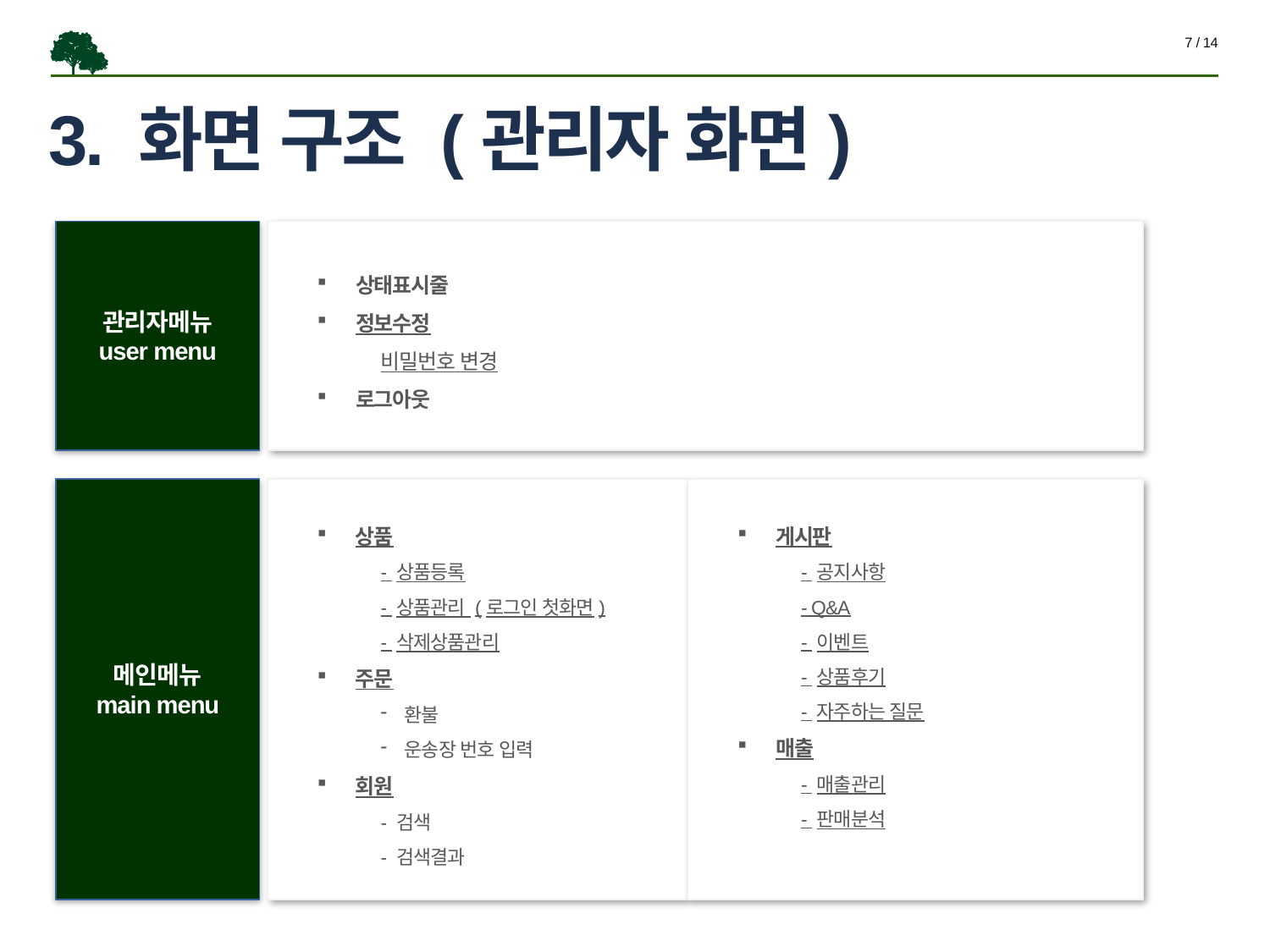

7 / 14
# 3. 화면 구조 (관리자 화면)
관리자메뉴
user menu
상태표시줄
정보수정
비밀번호 변경
로그아웃
메인메뉴
main menu
상품
- 상품등록
- 상품관리 (로그인 첫화면)
- 삭제상품관리
주문
환불
운송장 번호 입력
회원
- 검색
- 검색결과
게시판
- 공지사항
- Q&A
- 이벤트
- 상품후기
- 자주하는 질문
매출
- 매출관리
- 판매분석